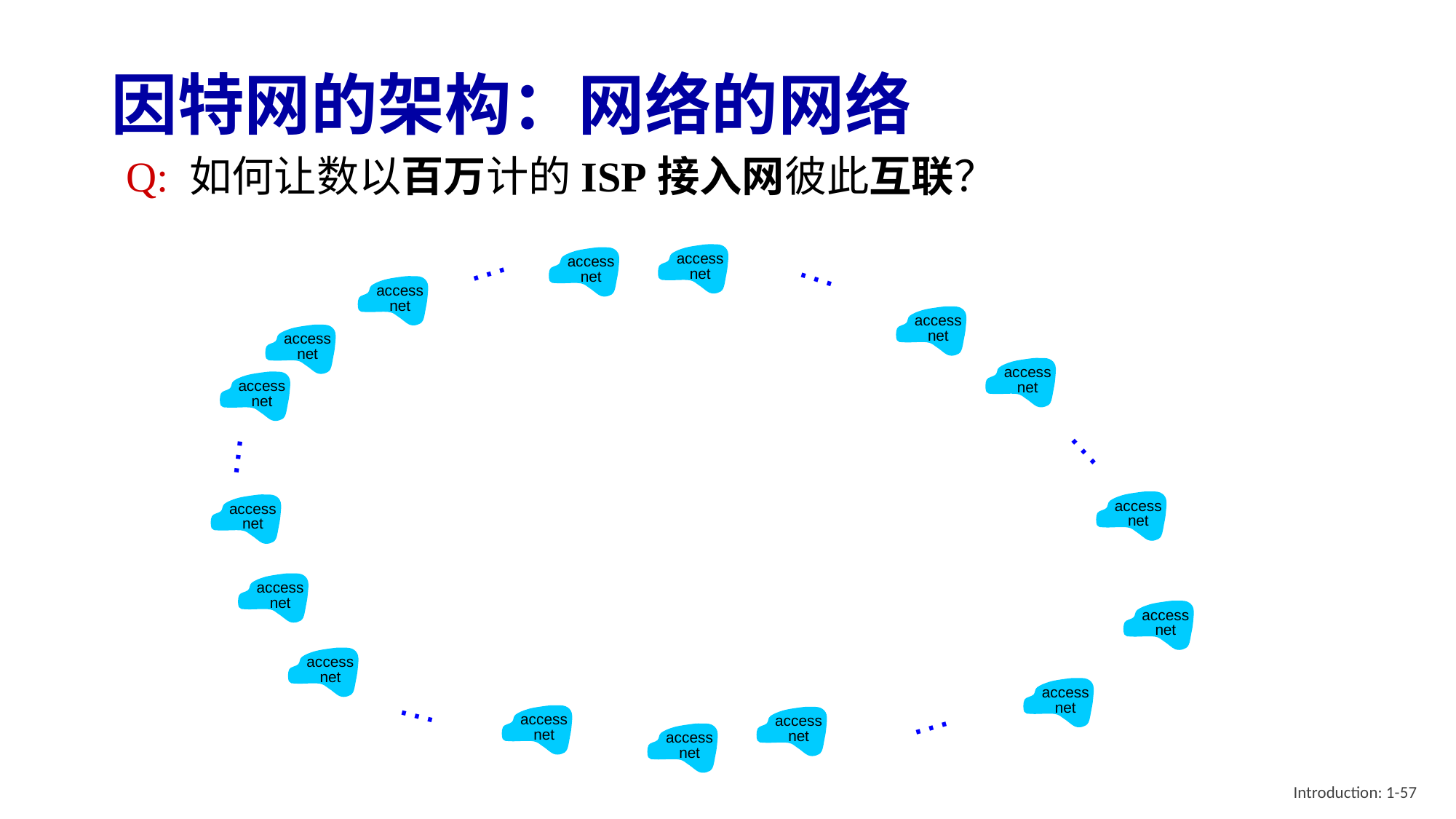

# 因特网的架构：网络的网络
Q: 如何让数以百万计的ISP接入网彼此互联？
…
…

access
net

access
net

access
net

access
net

access
net

access
net

access
net
…
…

access
net

access
net

access
net

access
net

access
net

access
net
…

access
net

access
net
…

access
net
Introduction: 1-57